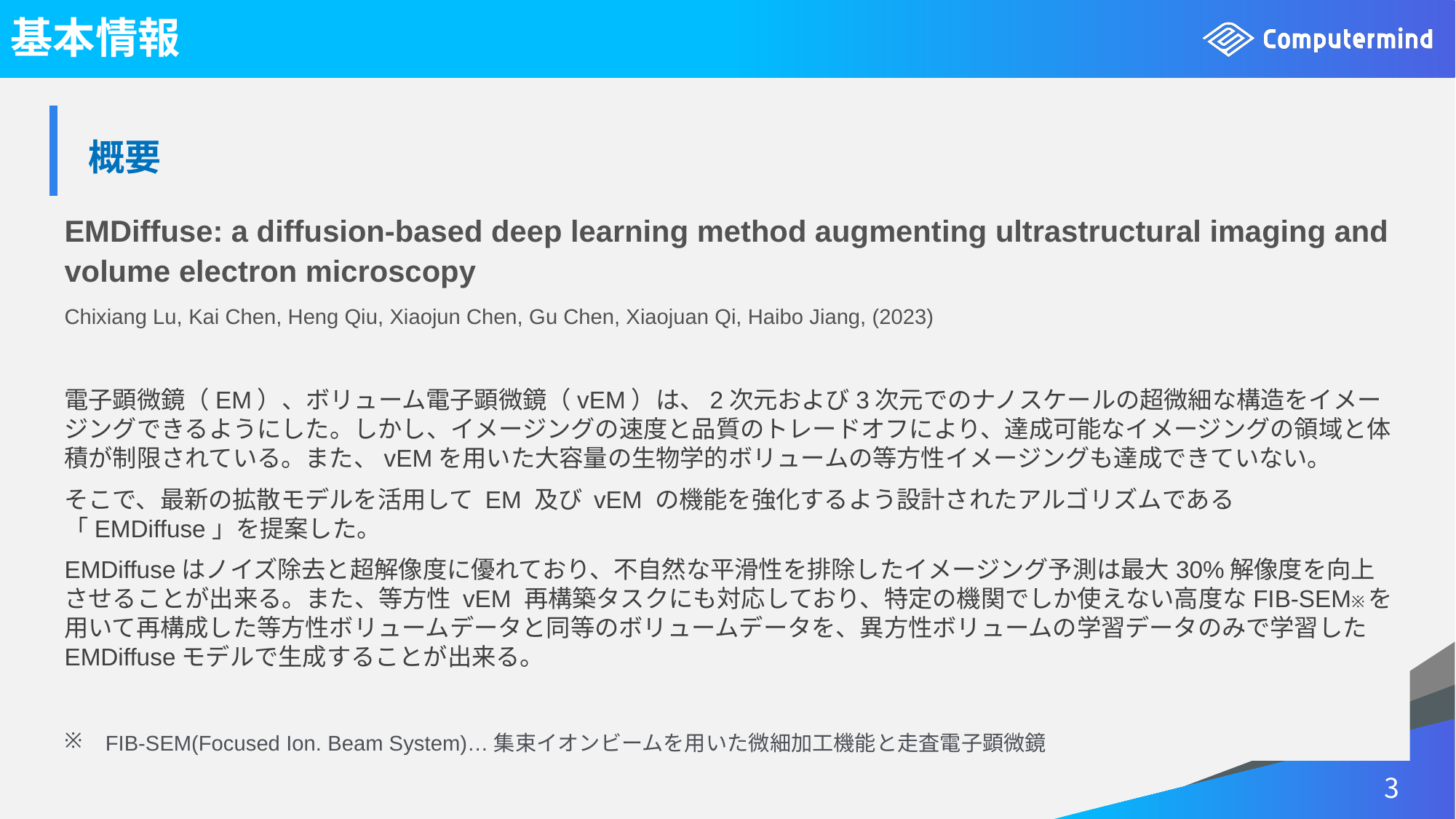

# 基本情報
| 概要 |
| --- |
EMDiffuse: a diffusion-based deep learning method augmenting ultrastructural imaging and volume electron microscopy
Chixiang Lu, Kai Chen, Heng Qiu, Xiaojun Chen, Gu Chen, Xiaojuan Qi, Haibo Jiang, (2023)

電子顕微鏡（EM）、ボリューム電子顕微鏡（vEM）は、2次元および3次元でのナノスケールの超微細な構造をイメージングできるようにした。しかし、イメージングの速度と品質のトレードオフにより、達成可能なイメージングの領域と体積が制限されている。また、vEMを用いた大容量の生物学的ボリュームの等方性イメージングも達成できていない。
そこで、最新の拡散モデルを活用して EM 及び vEM の機能を強化するよう設計されたアルゴリズムである「EMDiffuse」を提案した。
EMDiffuseはノイズ除去と超解像度に優れており、不自然な平滑性を排除したイメージング予測は最大30%解像度を向上させることが出来る。また、等方性 vEM 再構築タスクにも対応しており、特定の機関でしか使えない高度なFIB-SEM※を用いて再構成した等方性ボリュームデータと同等のボリュームデータを、異方性ボリュームの学習データのみで学習したEMDiffuseモデルで生成することが出来る。
FIB-SEM(Focused Ion. Beam System)…集束イオンビームを用いた微細加工機能と走査電子顕微鏡
3